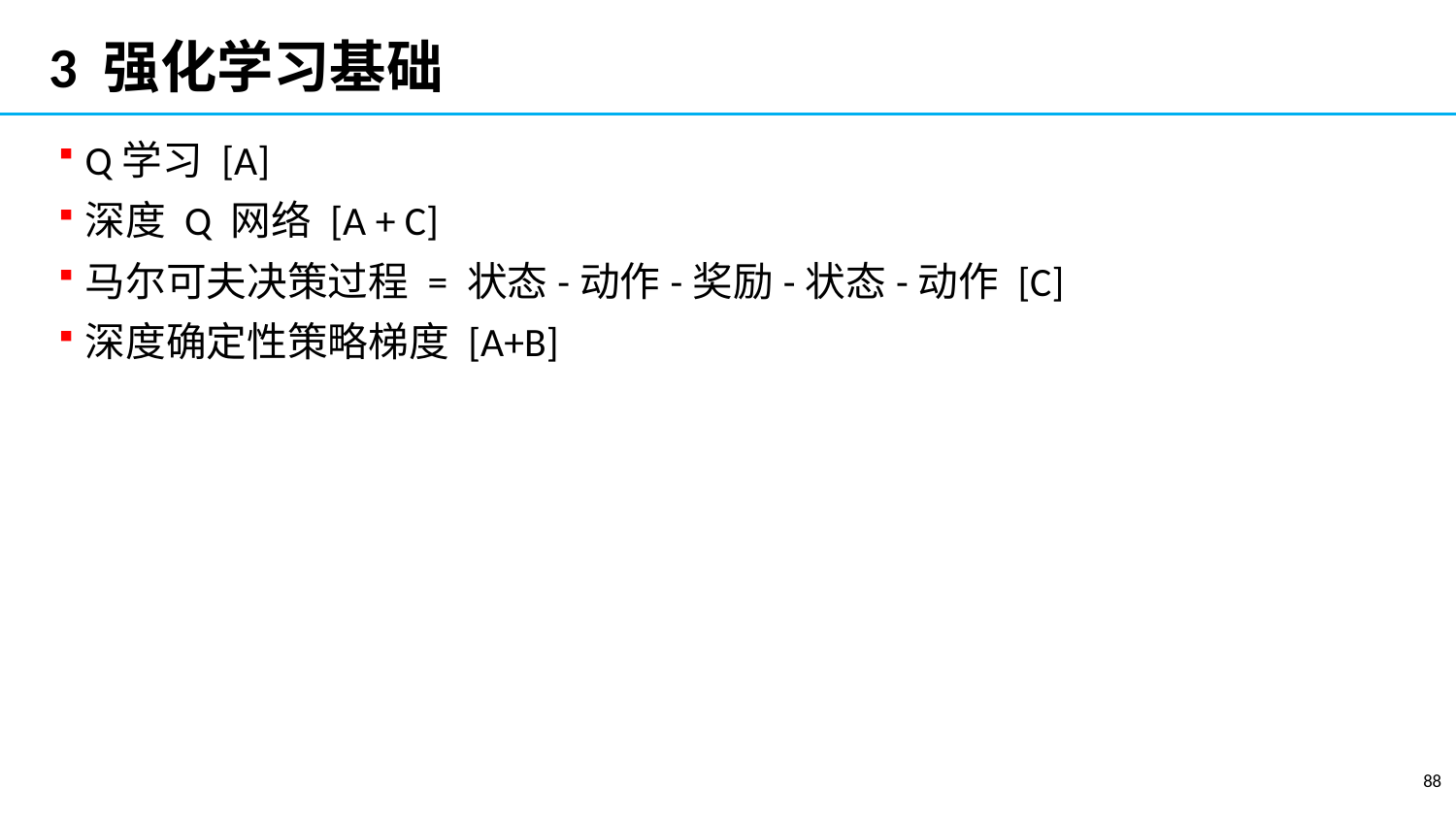

# 3 强化学习基础

Q学习 [A]
深度 Q 网络 [A + C]
马尔可夫决策过程 = 状态-动作-奖励-状态-动作 [C]
深度确定性策略梯度 [A+B]
88